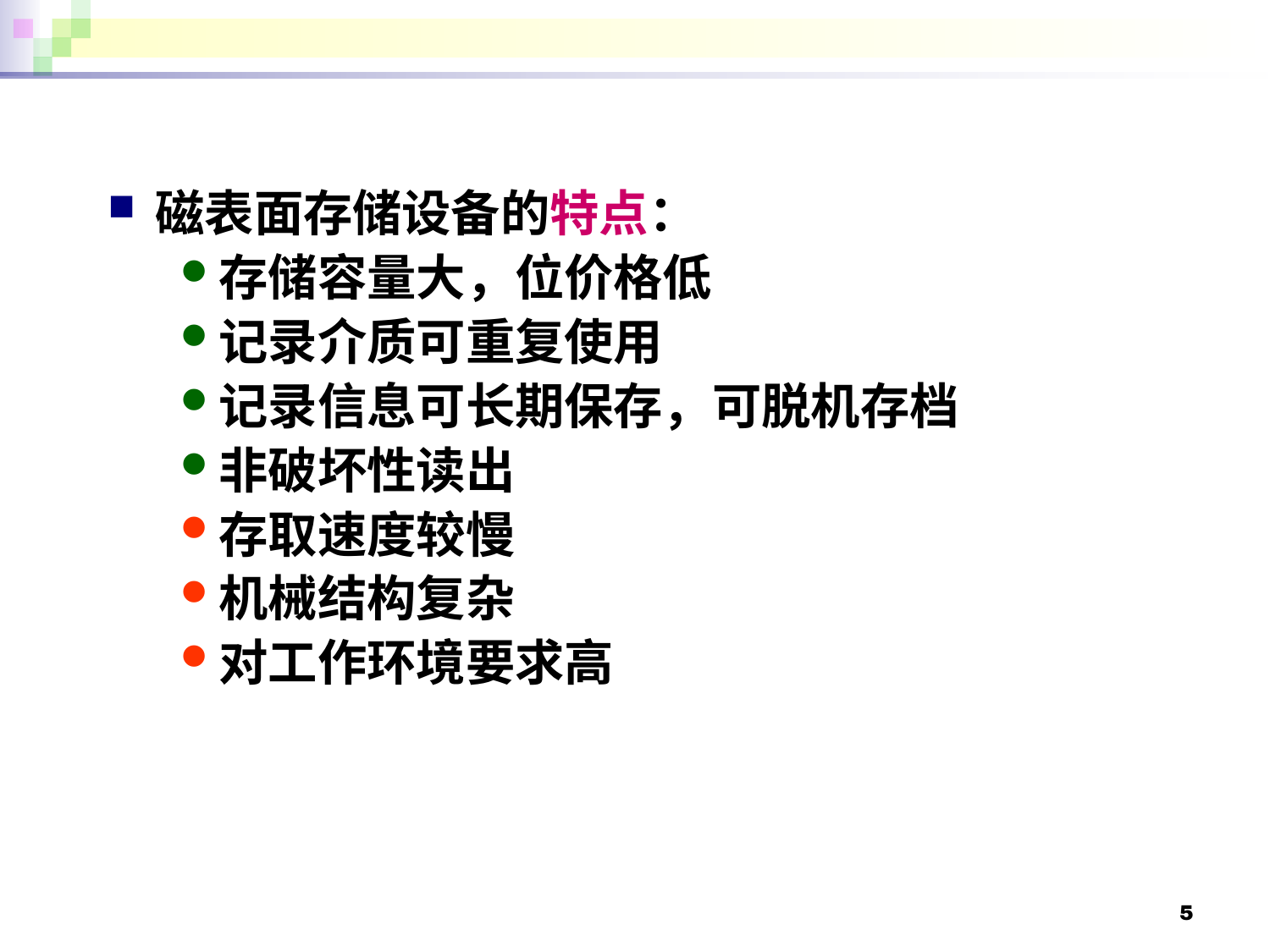

#
磁表面存储设备的特点：
存储容量大，位价格低
记录介质可重复使用
记录信息可长期保存，可脱机存档
非破坏性读出
存取速度较慢
机械结构复杂
对工作环境要求高
5